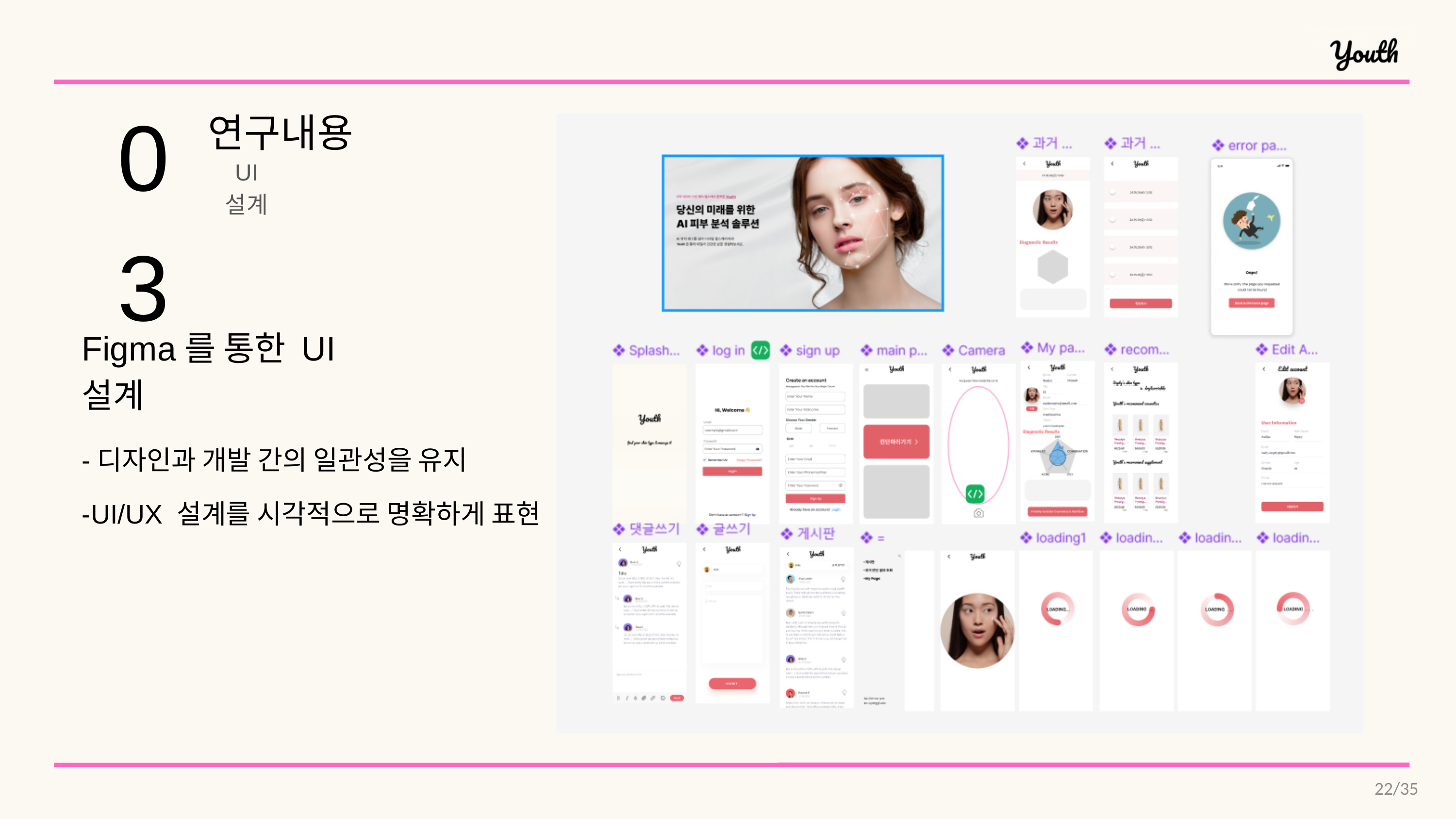

03

연구내용

UI 설계
Figma를 통한 UI 설계
-디자인과 개발 간의 일관성을 유지

-UI/UX 설계를 시각적으로 명확하게 표현

22/35